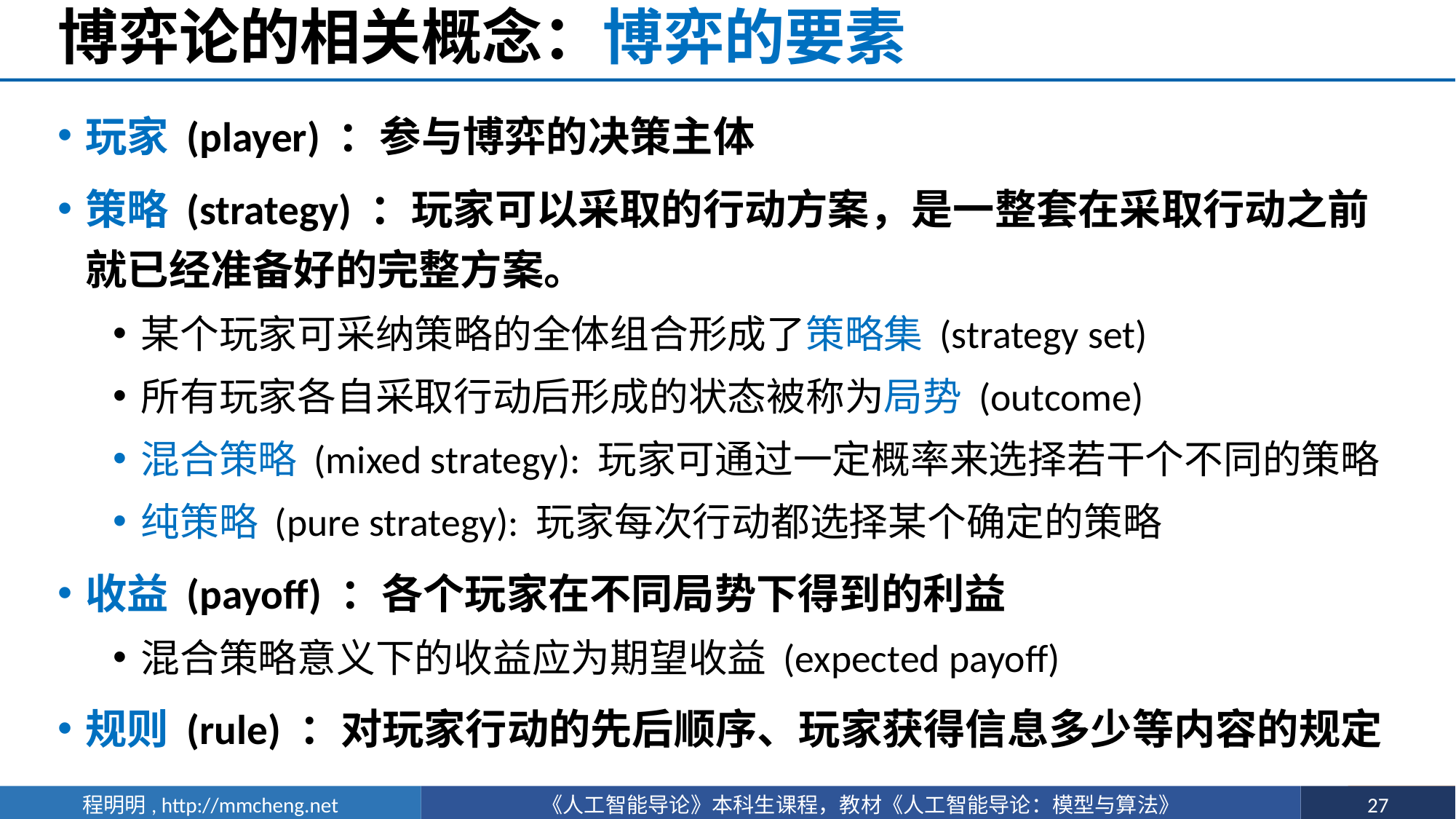

# 博弈论的相关概念：博弈的要素
玩家 (player) ：参与博弈的决策主体
策略 (strategy) ：玩家可以采取的行动方案，是一整套在采取行动之前就已经准备好的完整方案。
某个玩家可采纳策略的全体组合形成了策略集 (strategy set)
所有玩家各自采取行动后形成的状态被称为局势 (outcome)
混合策略 (mixed strategy): 玩家可通过一定概率来选择若干个不同的策略
纯策略 (pure strategy): 玩家每次行动都选择某个确定的策略
收益 (payoff) ：各个玩家在不同局势下得到的利益
混合策略意义下的收益应为期望收益 (expected payoff)
规则 (rule) ：对玩家行动的先后顺序、玩家获得信息多少等内容的规定